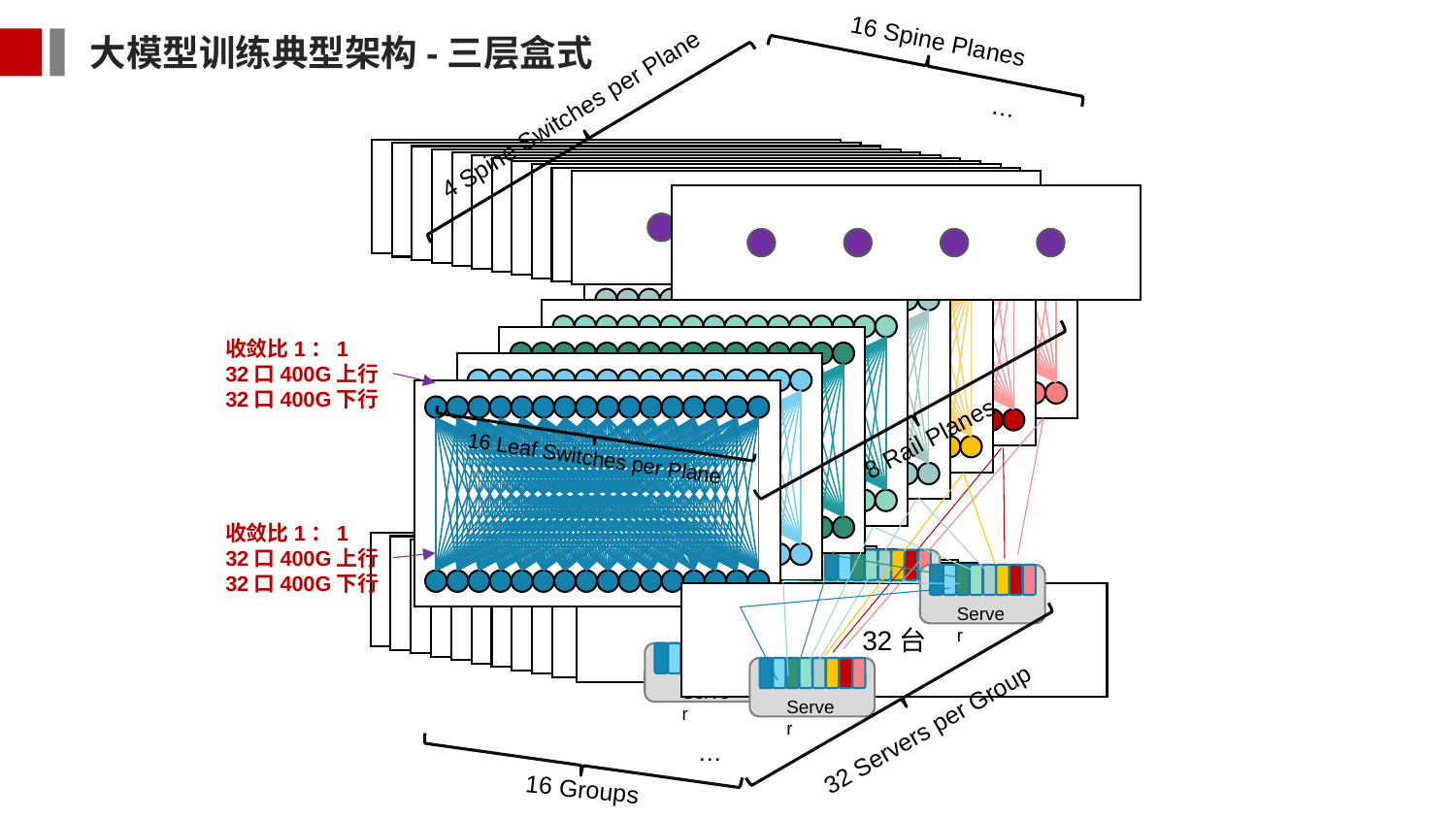

16 Spine Planes

大模型训练典型架构-三层盒式
…
4 Spine Switches per Plane

收敛比1：1
32口400G上行
32口400G下行

8 Rail Planes
16 Leaf Switches per Plane

收敛比1：1
32口400G上行
32口400G下行

36台
36台

Server

32台

Server

36台
36台
36台
36台

36台
36台

36台

36台

Server

32台

Server

32 Servers per Group
…
16 Groups